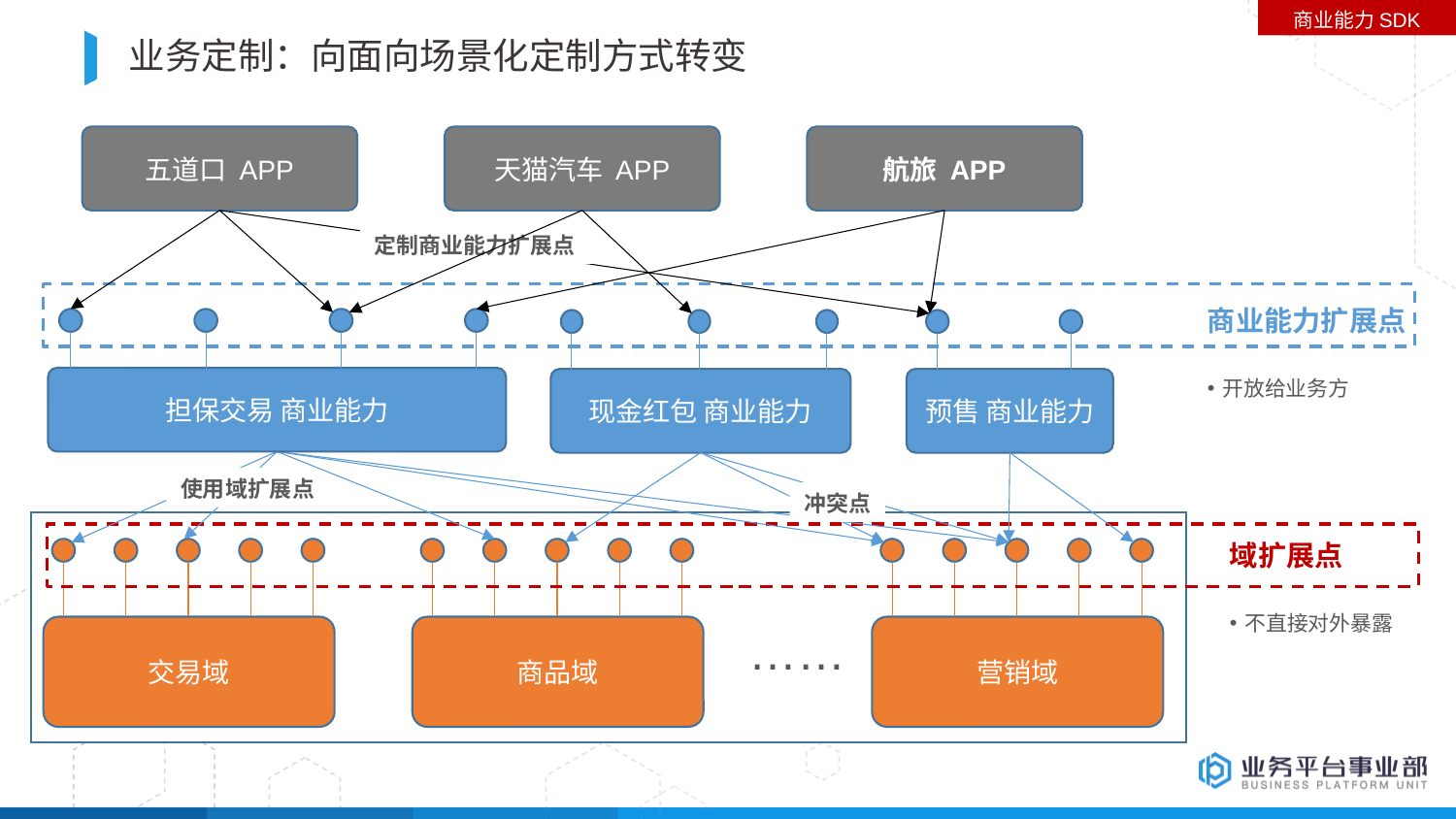

BBAAD9C20180234D78A0072836F0B6E062B9B20610168B20AFD9813BB1E32B59DB44BA38C1633B0822692708C84606EB88F9212A91D08BF11BBFC249735E20DE24F7F9AD9A25E6C734C229476F4249941E40E0C774495233B88681970162DCB8DBF6229FBE3
商业能力SDK
# 业务定制：向面向场景化定制方式转变
五道口 APP
天猫汽车 APP
航旅 APP
定制商业能力扩展点

商业能力扩展点

开放给业务方

担保交易 商业能力

现金红包 商业能力

预售 商业能力
使用域扩展点
冲突点

交易域

商品域

营销域
……

域扩展点

不直接对外暴露